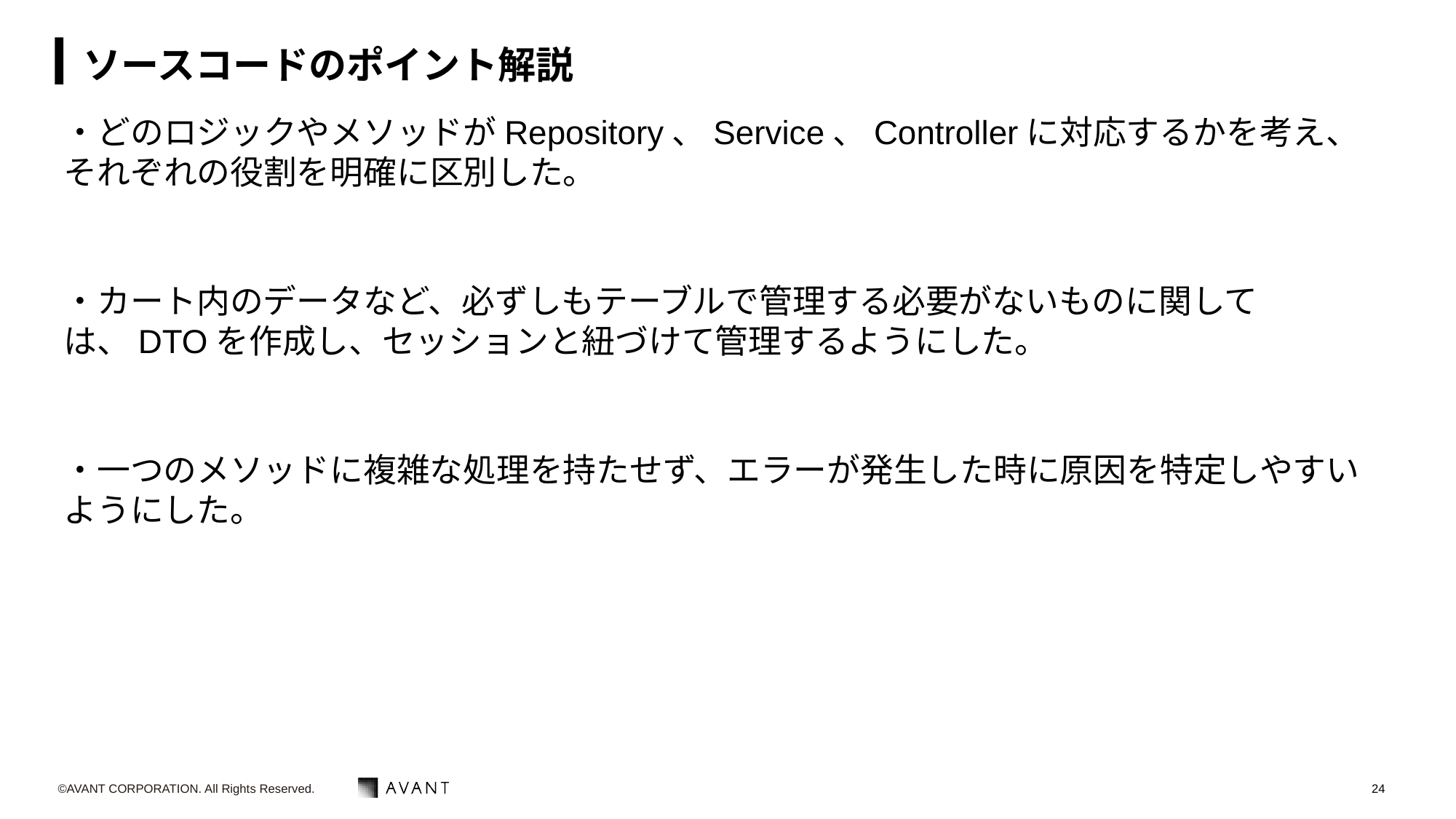

# ソースコードのポイント解説
・どのロジックやメソッドがRepository、Service、Controllerに対応するかを考え、それぞれの役割を明確に区別した。

・カート内のデータなど、必ずしもテーブルで管理する必要がないものに関しては、DTOを作成し、セッションと紐づけて管理するようにした。

・一つのメソッドに複雑な処理を持たせず、エラーが発生した時に原因を特定しやすいようにした。